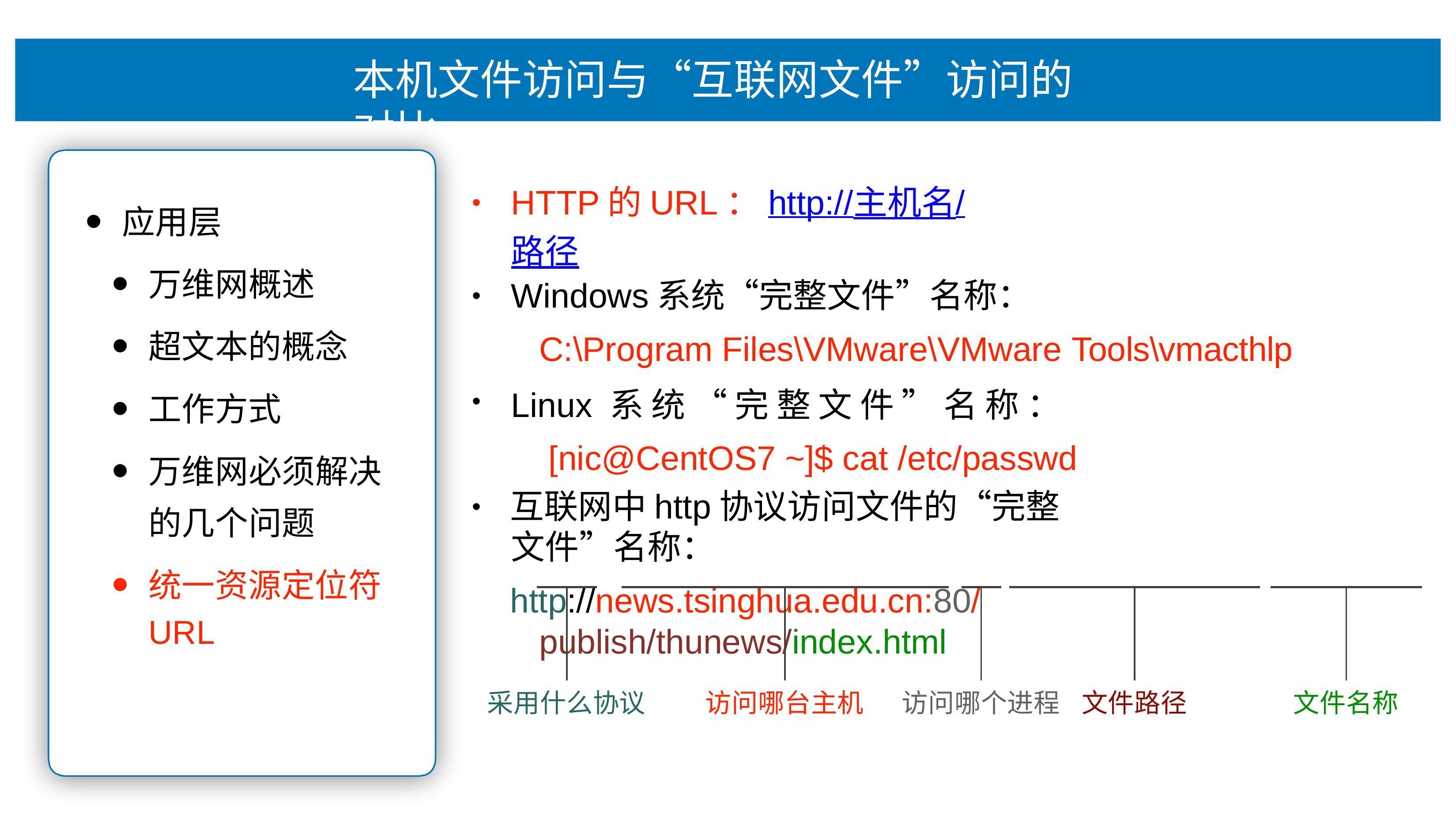

# 本机⽂件访问与“互联⽹⽂件”访问的对⽐

HTTP的URL：http://主机名/路径
•
应⽤层
万维⽹概述
超⽂本的概念
⼯作⽅式
万维⽹必须解决 的⼏个问题
统⼀资源定位符
URL
Windows系统“完整⽂件”名称：
C:\Program Files\VMware\VMware Tools\vmacthlp
Linux 系 统 “ 完 整 ⽂ 件 ” 名 称 ：  [nic@CentOS7 ~]$ cat /etc/passwd
互联⽹中http协议访问⽂件的“完整⽂件”名称：
http://news.tsinghua.edu.cn:80/publish/thunews/index.html
•
•
•

采⽤什么协议
访问哪台主机
访问哪个进程
⽂件路径
⽂件名称